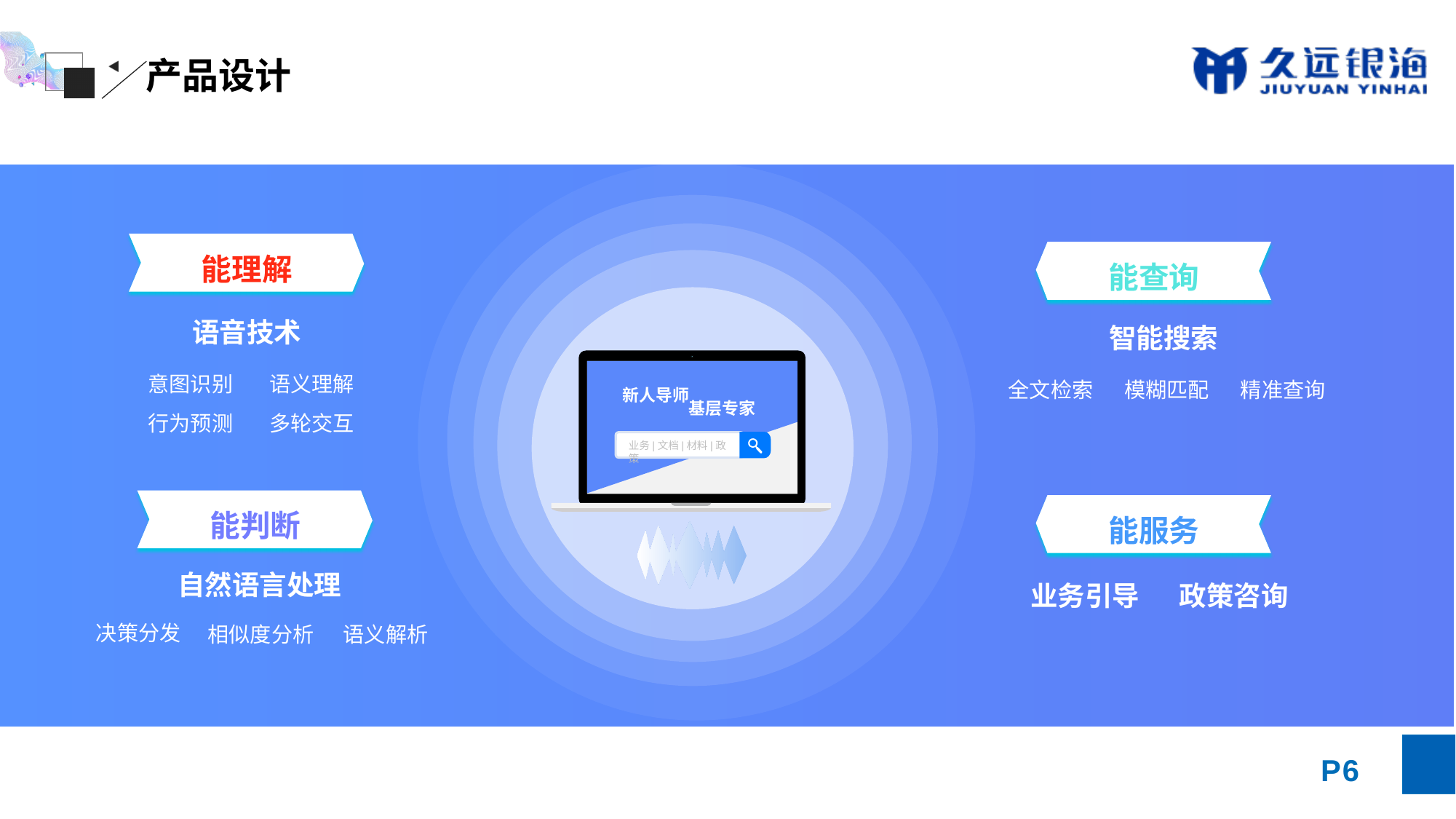

产品设计

新人导师
基层专家

业务|文档|材料|政策

能理解
能查询

语音技术
智能搜索
意图识别
语义理解
全文检索
模糊匹配
精准查询
行为预测
多轮交互
能判断
能服务

自然语言处理
政策咨询
业务引导
决策分发
语义解析
相似度分析